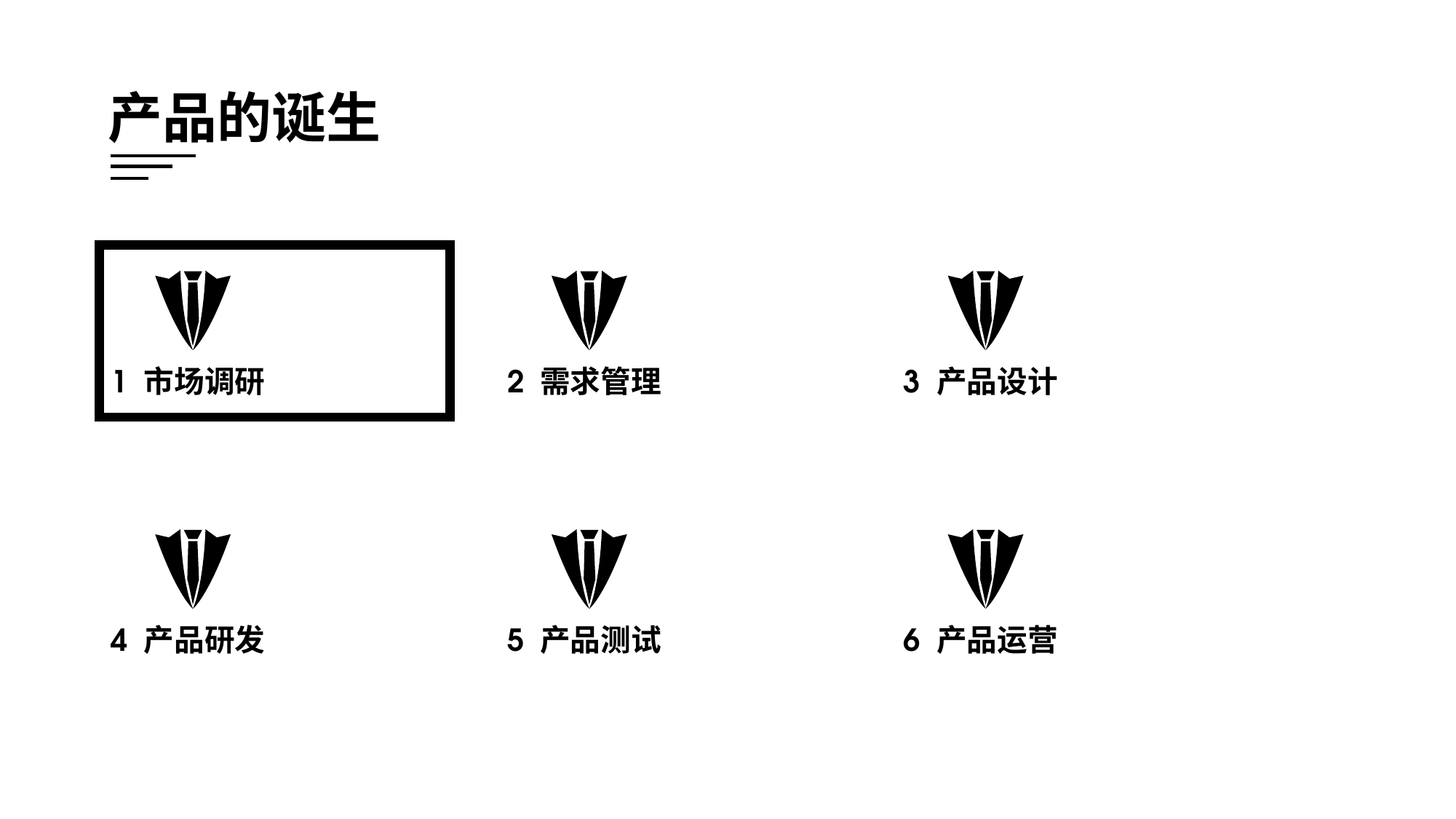

产品的诞生

1 市场调研
2 需求管理
3 产品设计

4 产品研发
5 产品测试
6 产品运营